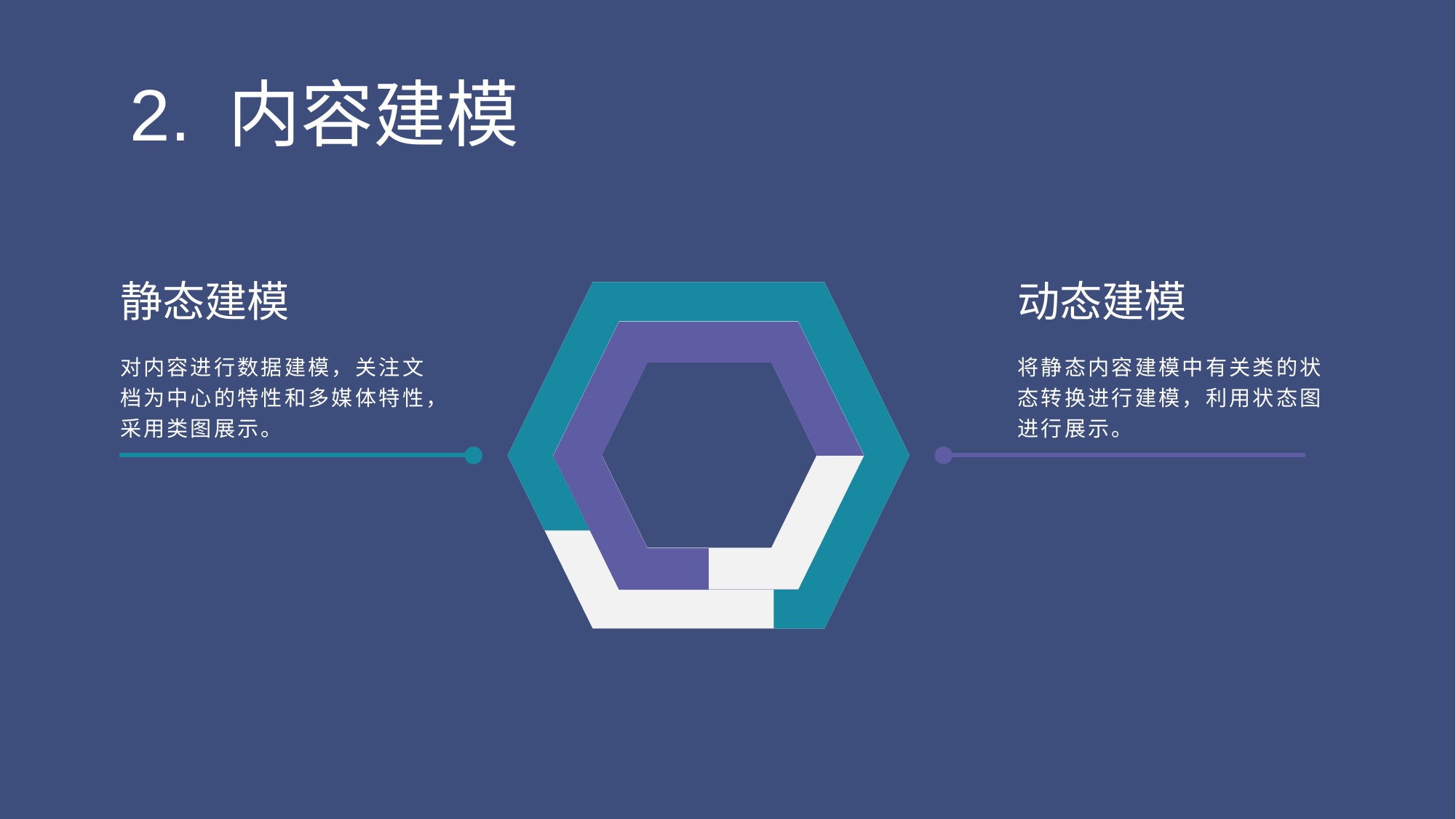

2. 内容建模
静态建模
动态建模

对内容进行数据建模，关注文档为中心的特性和多媒体特性，采用类图展示。
将静态内容建模中有关类的状态转换进行建模，利用状态图进行展示。